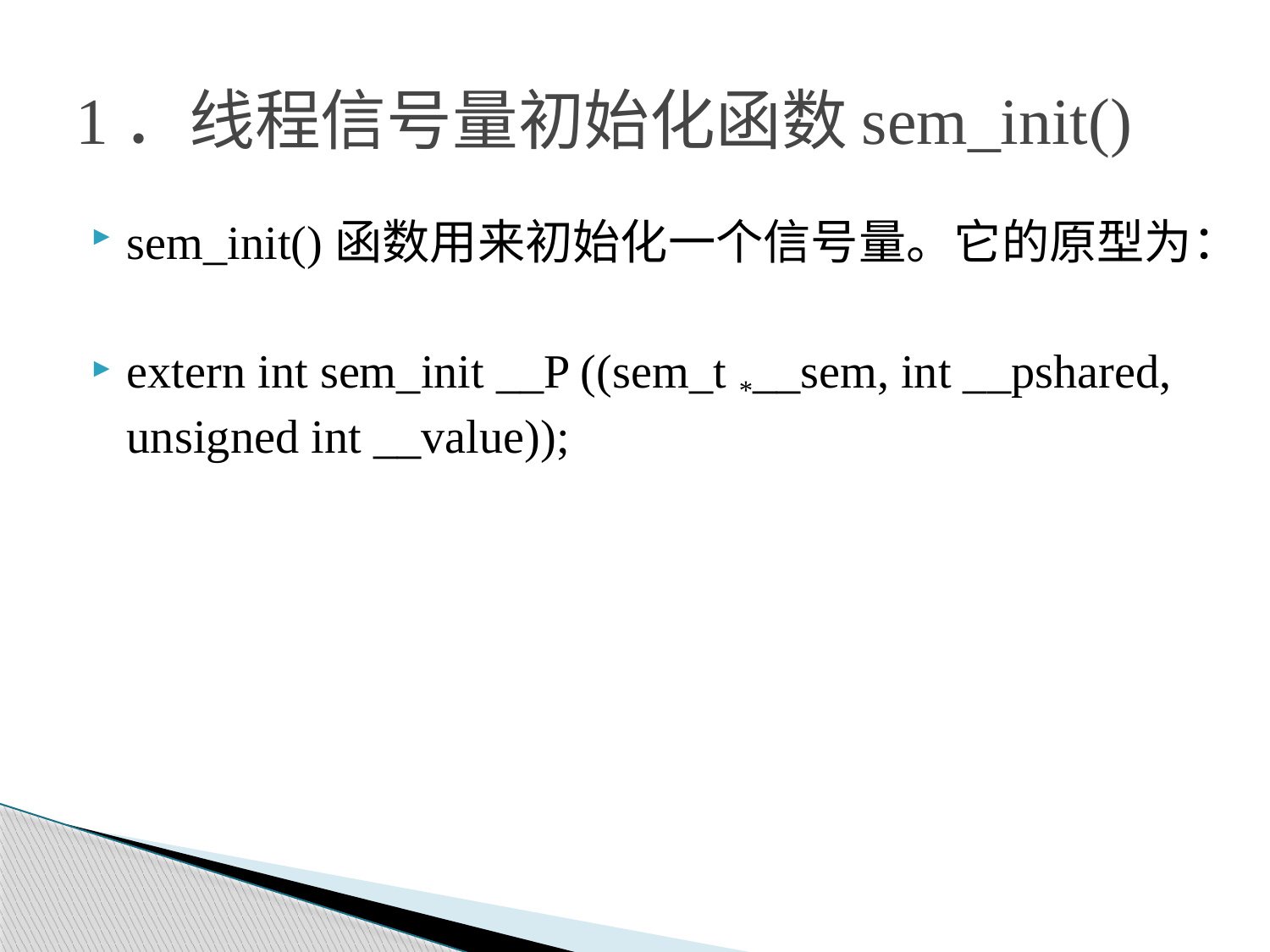

# 1．线程信号量初始化函数sem_init()
sem_init()函数用来初始化一个信号量。它的原型为：

extern int sem_init __P ((sem_t *__sem, int __pshared, unsigned int __value));